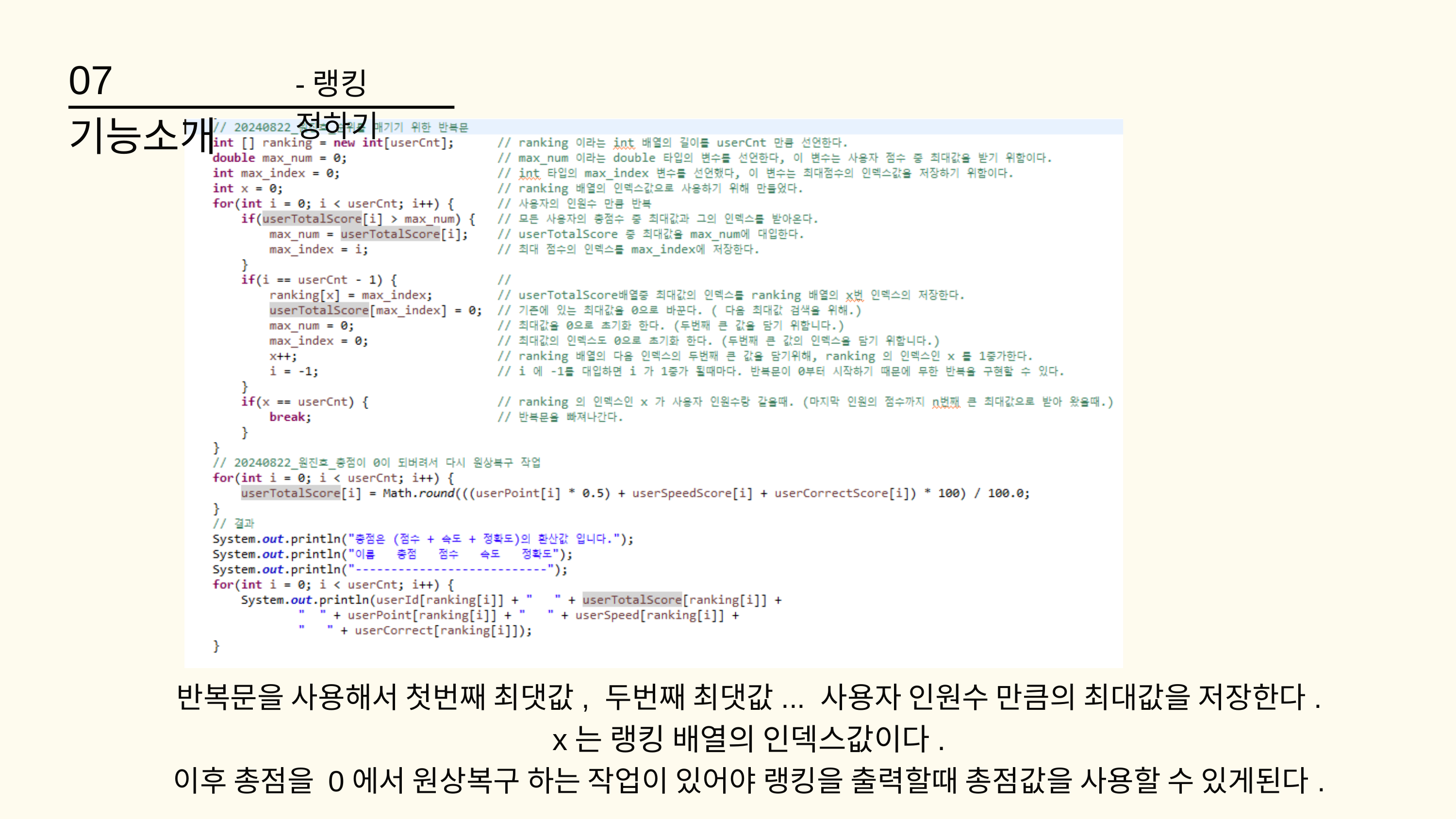

07 기능소개
-랭킹 정하기

반복문을 사용해서 첫번째 최댓값, 두번째 최댓값... 사용자 인원수 만큼의 최대값을 저장한다.
x는 랭킹 배열의 인덱스값이다.
이후 총점을 0에서 원상복구 하는 작업이 있어야 랭킹을 출력할때 총점값을 사용할 수 있게된다.